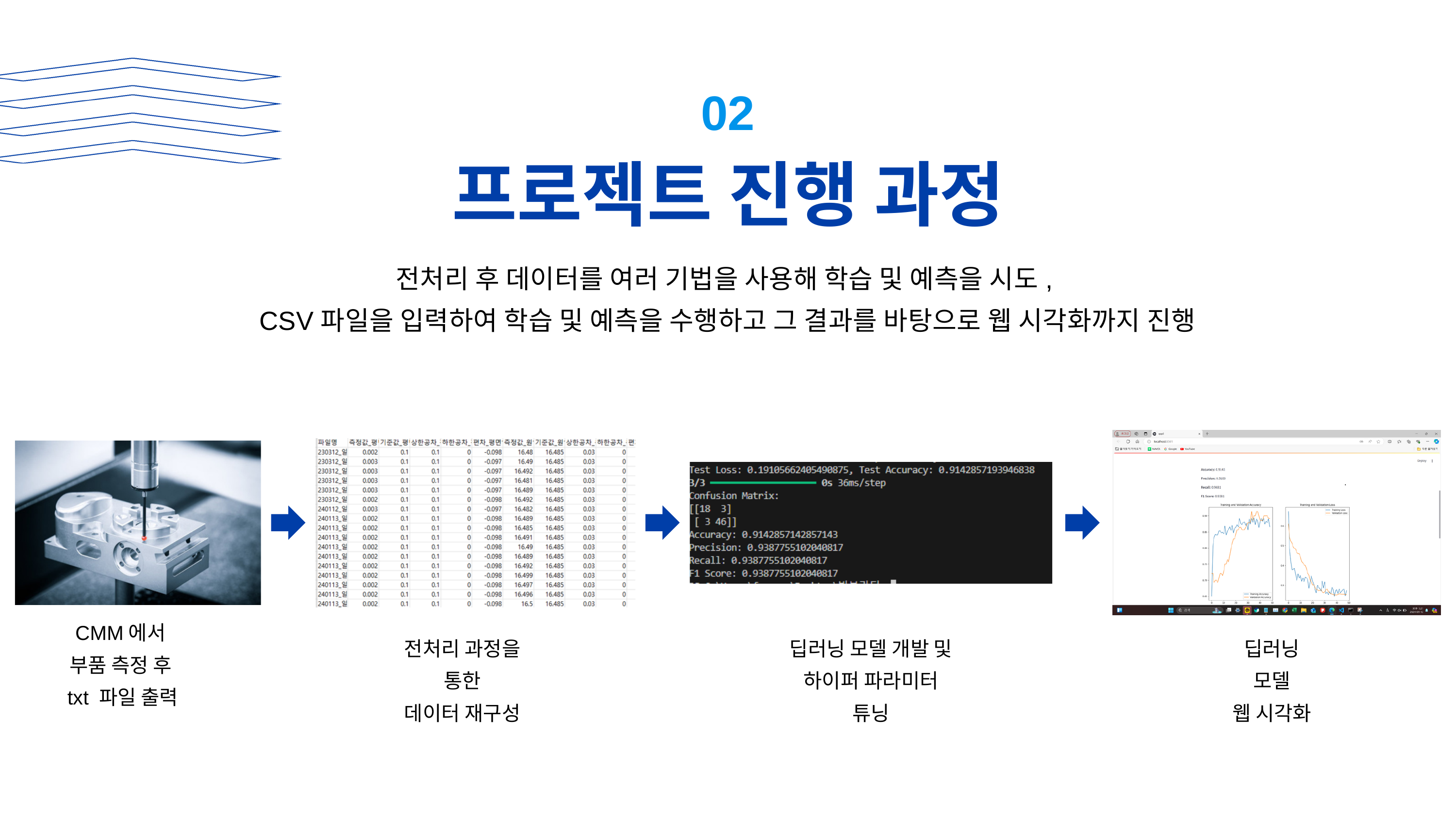

02
프로젝트 진행 과정
전처리 후 데이터를 여러 기법을 사용해 학습 및 예측을 시도,
CSV파일을 입력하여 학습 및 예측을 수행하고 그 결과를 바탕으로 웹 시각화까지 진행

딥러닝 모델
웹 시각화

전처리 과정을 통한
데이터 재구성

CMM에서
부품 측정 후
txt 파일 출력

딥러닝 모델 개발 및
하이퍼 파라미터 튜닝